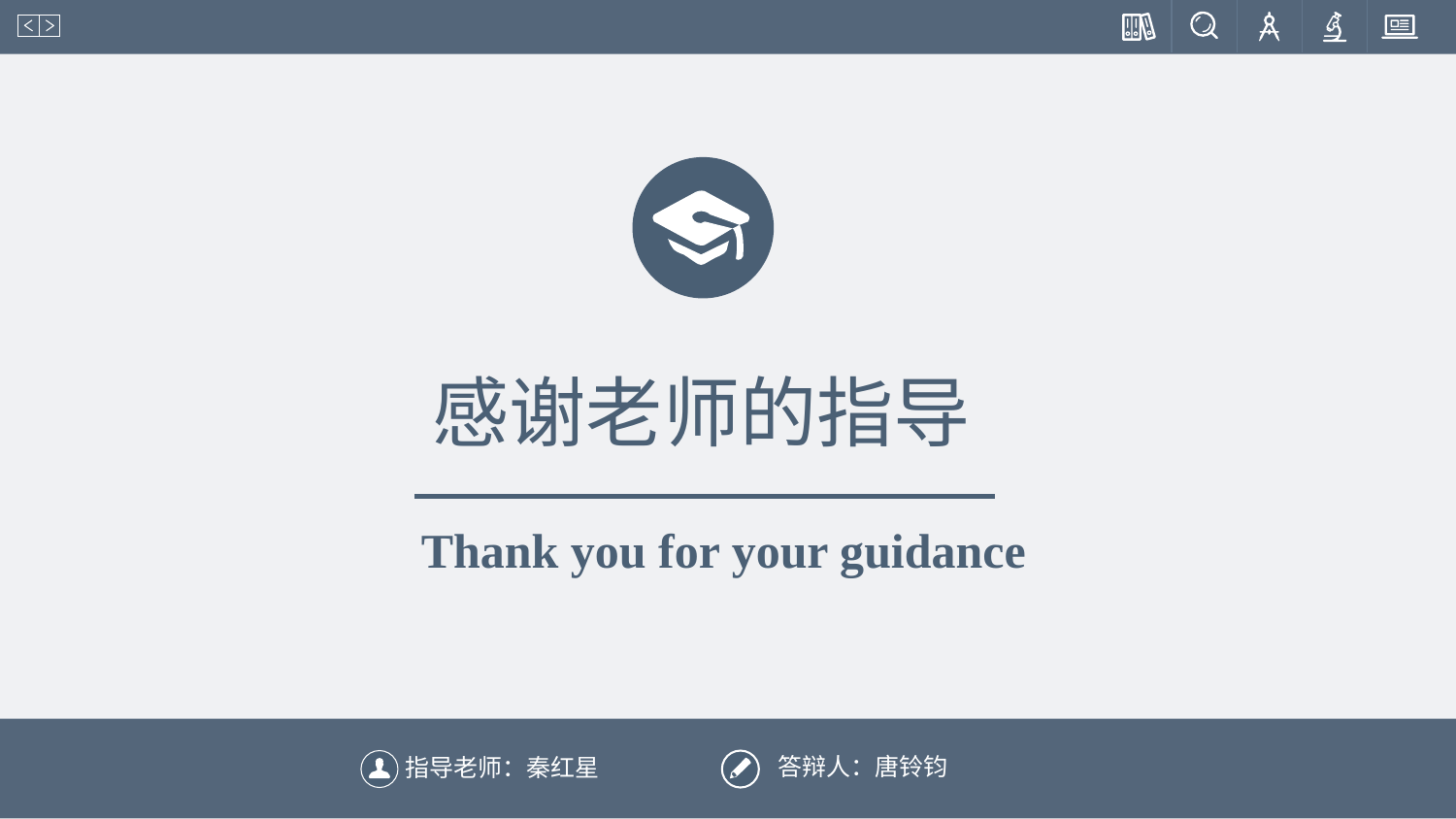

感谢老师的指导
Thank you for your guidance
答辩人：唐铃钧
指导老师：秦红星